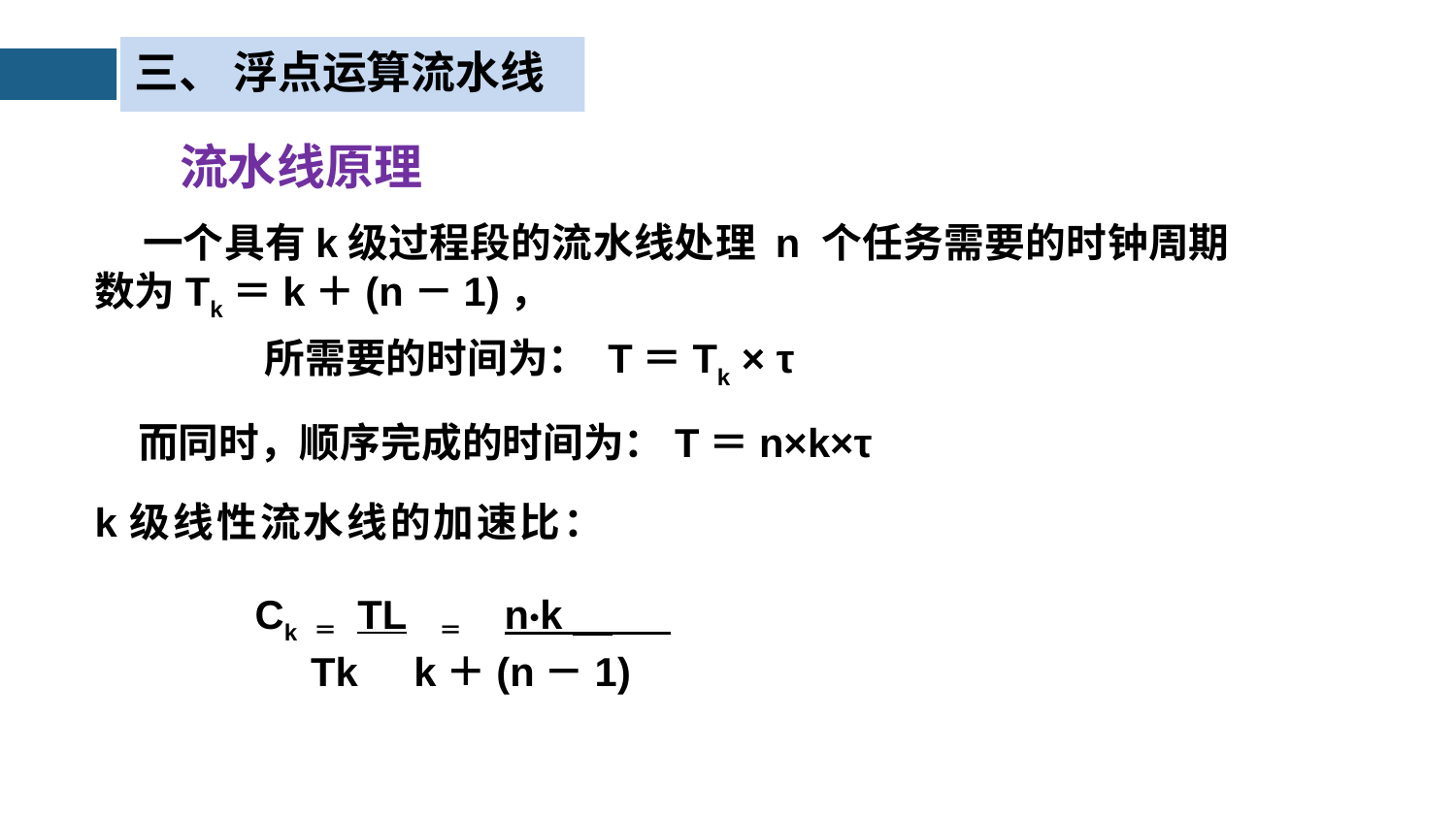

三、 浮点运算流水线
流水线原理
    一个具有k级过程段的流水线处理 n 个任务需要的时钟周期数为Tk＝k＋(n－1)，
所需要的时间为： T＝Tk × τ
而同时，顺序完成的时间为：T＝n×k×τ
k级线性流水线的加速比：
Ck ＝  TL  ＝      n·k
     Tk     k＋(n－1)